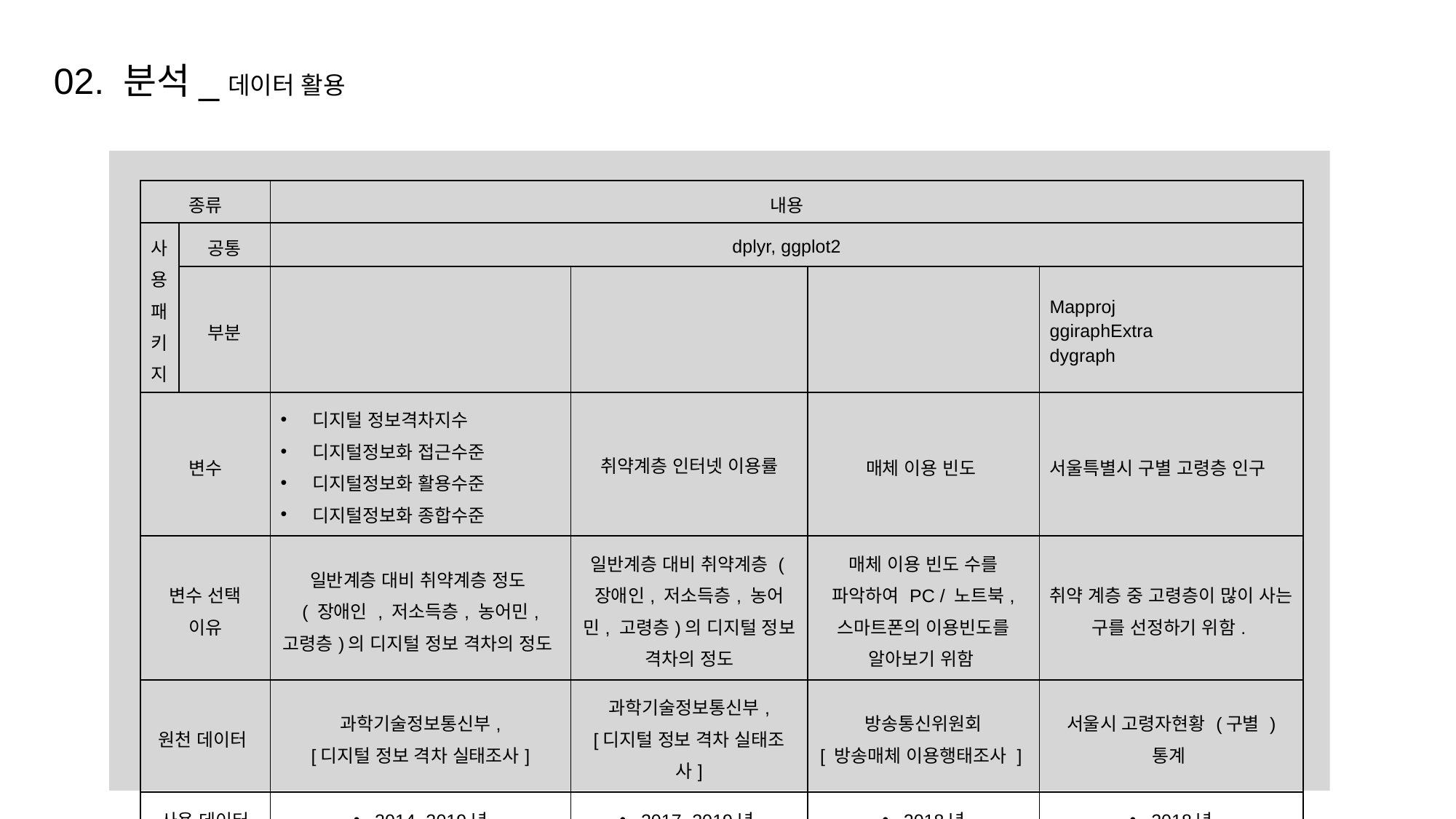

02. 분석_데이터 활용

| 종류 |  | 내용 |  |  |  |
| --- | --- | --- | --- | --- | --- |
| 사용 패키지 | 공통 | dplyr, ggplot2 |  |  |  |
|  | 부분 |  |  |  | Mapproj ggiraphExtra dygraph |
| 변수 |  | 디지털 정보격차지수 디지털정보화 접근수준 디지털정보화 활용수준 디지털정보화 종합수준 | 취약계층 인터넷 이용률 | 매체 이용 빈도 | 서울특별시 구별 고령층 인구 |
| 변수 선택 이유 |  | 일반계층 대비 취약계층 정도 ( 장애인 , 저소득층, 농어민, 고령층)의 디지털 정보 격차의 정도 | 일반계층 대비 취약계층 (장애인, 저소득층, 농어민, 고령층)의 디지털 정보 격차의 정도 | 매체 이용 빈도 수를 파악하여 PC / 노트북, 스마트폰의 이용빈도를 알아보기 위함 | 취약 계층 중 고령층이 많이 사는 구를 선정하기 위함. |
| 원천 데이터 |  | 과학기술정보통신부, [디지털 정보 격차 실태조사] | 과학기술정보통신부, [디지털 정보 격차 실태조사] | 방송통신위원회 [ 방송매체 이용행태조사 ] | 서울시 고령자현황 (구별 ) 통계 |
| 사용 데이터 |  | 2014~2019년 | 2017~2019년 | 2018년 | 2018년 |